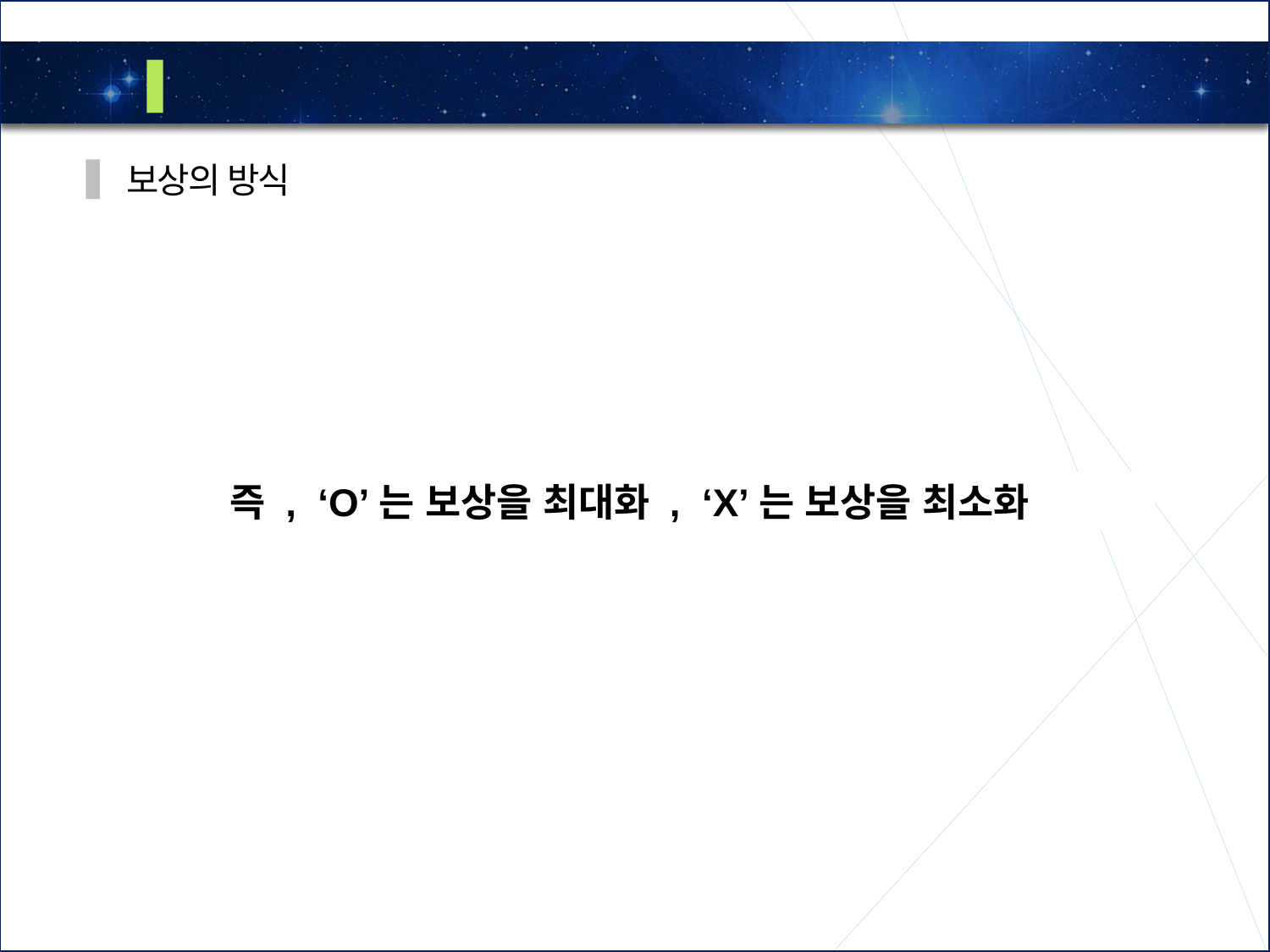

3
환경 설계

보상의 방식

즉 ,  ‘O’는 보상을 최대화 ,  ‘X’는 보상을 최소화